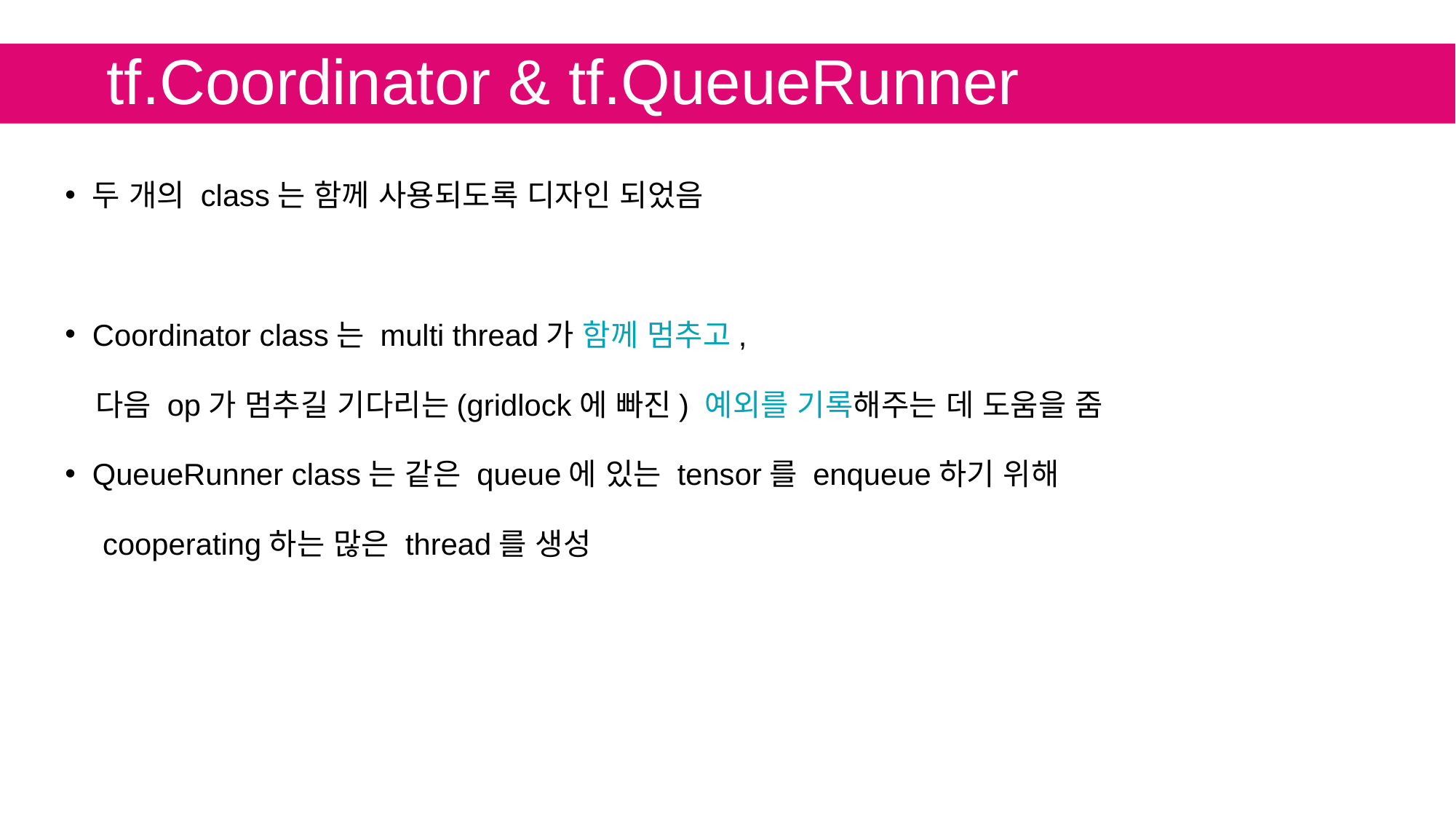

# tf.Coordinator & tf.QueueRunner
두 개의 class는 함께 사용되도록 디자인 되었음

Coordinator class는 multi thread가 함께 멈추고,
　다음 op가 멈추길 기다리는(gridlock에 빠진) 예외를 기록해주는 데 도움을 줌
QueueRunner class는 같은 queue에 있는 tensor를 enqueue하기 위해
　cooperating하는 많은 thread를 생성